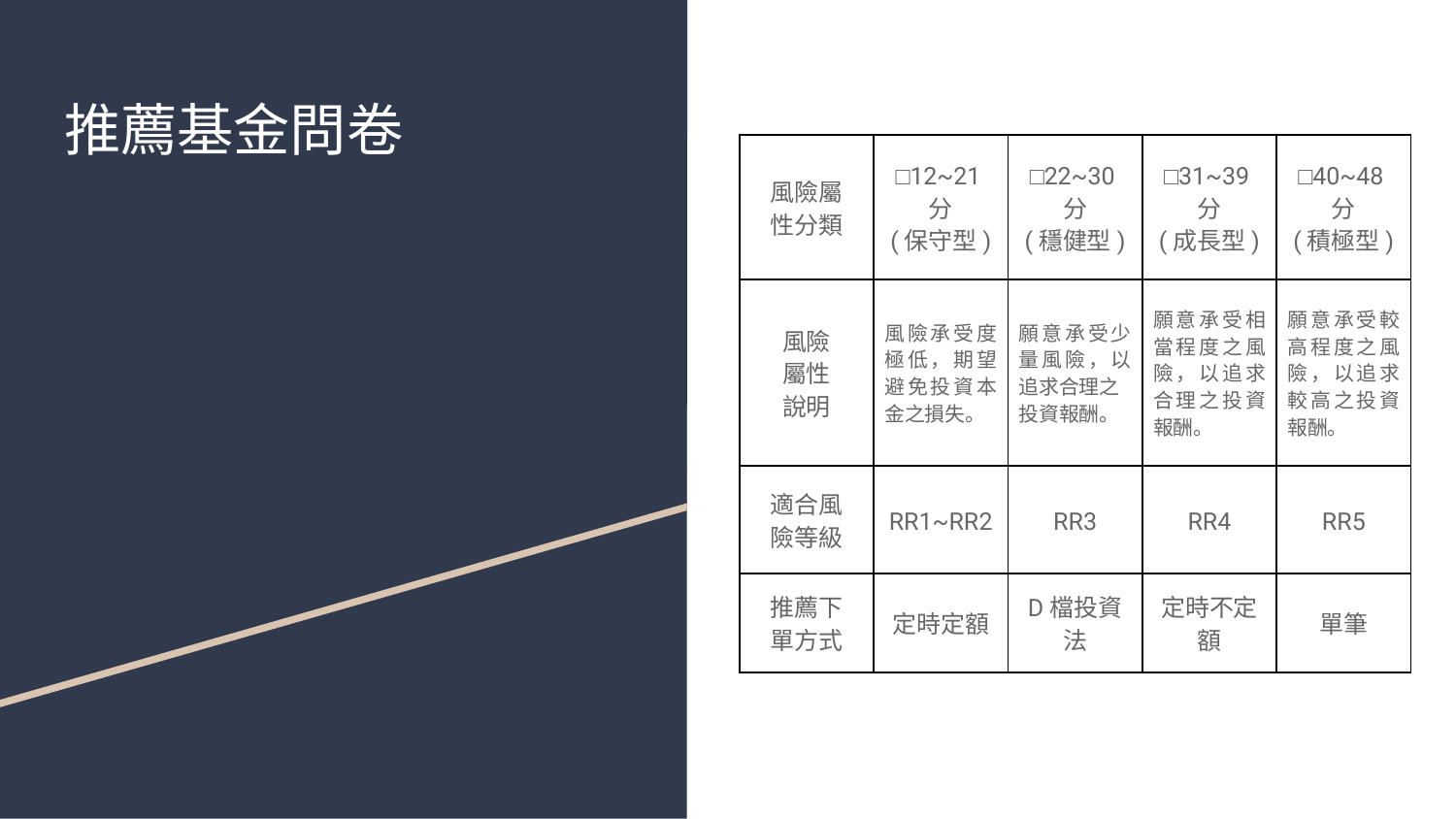

# 推薦基金問卷

| 風險屬 性分類 | □12~21分 (保守型) | □22~30分 (穩健型) | □31~39分 (成長型) | □40~48分 (積極型) |
| --- | --- | --- | --- | --- |
| 風險 屬性 說明 | 風險承受度極低，期望避免投資本金之損失。 | 願意承受少量風險，以追求合理之 投資報酬。 | 願意承受相當程度之風險，以追求合理之投資報酬。 | 願意承受較高程度之風險，以追求較高之投資報酬。 |
| 適合風 險等級 | RR1~RR2 | RR3 | RR4 | RR5 |
| 推薦下 單方式 | 定時定額 | D檔投資法 | 定時不定額 | 單筆 |